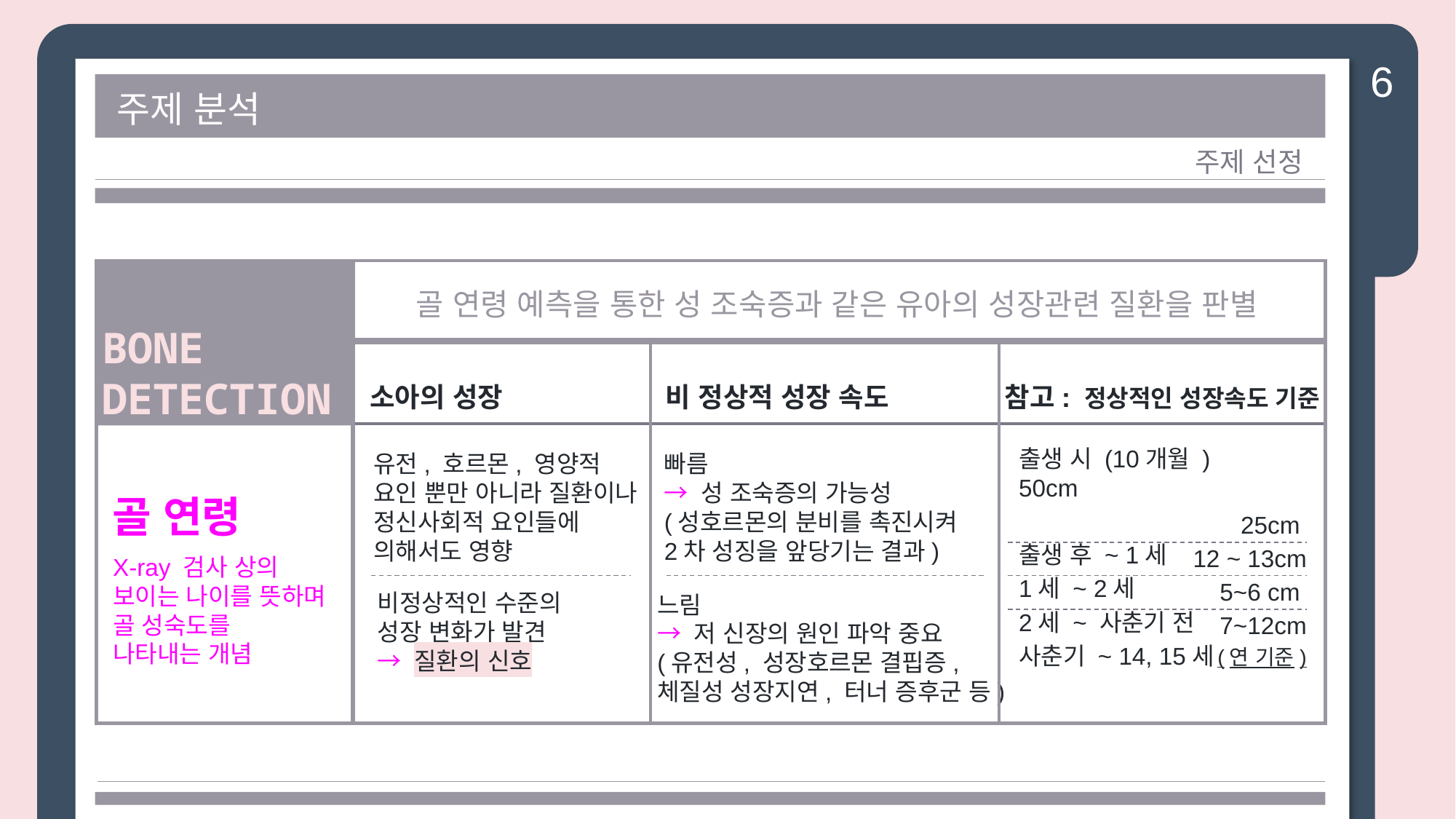

6

주제 분석
주제 선정

골 연령 예측을 통한 성 조숙증과 같은 유아의 성장관련 질환을 판별
BONE
DETECTION

소아의 성장
비 정상적 성장 속도
참고: 정상적인 성장속도 기준
출생 시 (10개월 )           50cm

출생 후 ~ 1세
1세 ~ 2세
2세 ~ 사춘기 전
사춘기 ~ 14, 15세
유전, 호르몬, 영양적
요인 뿐만 아니라 질환이나
정신사회적 요인들에
의해서도 영향
빠름
→ 성 조숙증의 가능성
(성호르몬의 분비를 촉진시켜
2차 성징을 앞당기는 결과)
골 연령
25cm
12 ~ 13cm
5~6 cm
7~12cm
(연 기준)
X-ray 검사 상의
보이는 나이를 뜻하며
골 성숙도를
나타내는 개념
비정상적인 수준의
성장 변화가 발견
→ 질환의 신호
느림
→ 저 신장의 원인 파악 중요
(유전성, 성장호르몬 결핍증,
체질성 성장지연, 터너 증후군 등)